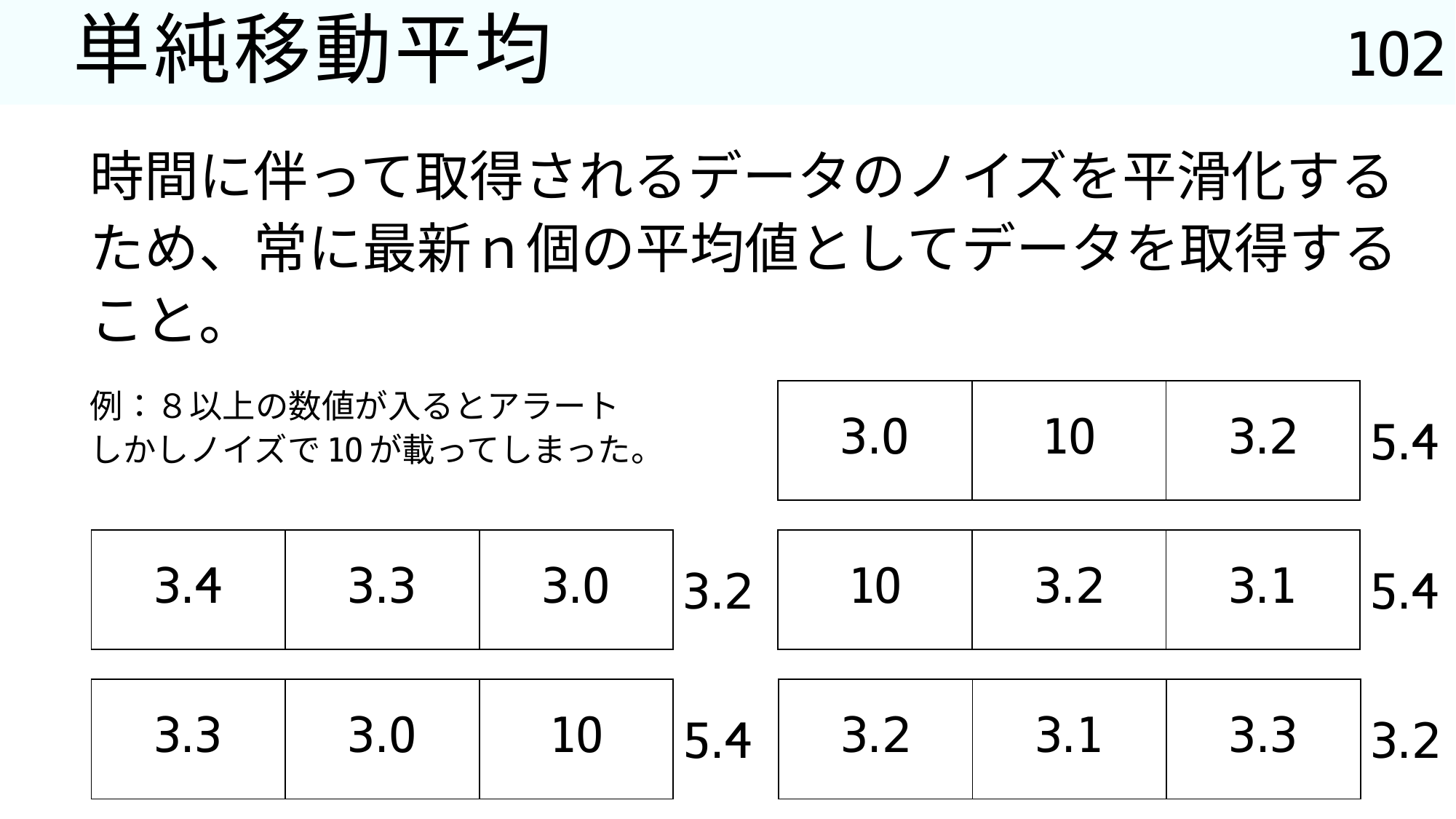

102
# 単純移動平均
時間に伴って取得されるデータのノイズを平滑化するため、常に最新ｎ個の平均値としてデータを取得すること。
例：８以上の数値が入るとアラート
しかしノイズで10が載ってしまった。
| 3.0 | 10 | 3.2 |
| --- | --- | --- |
5.4
| 10 | 3.2 | 3.1 |
| --- | --- | --- |
| 3.4 | 3.3 | 3.0 |
| --- | --- | --- |
5.4
3.2
| 3.3 | 3.0 | 10 |
| --- | --- | --- |
| 3.2 | 3.1 | 3.3 |
| --- | --- | --- |
5.4
3.2